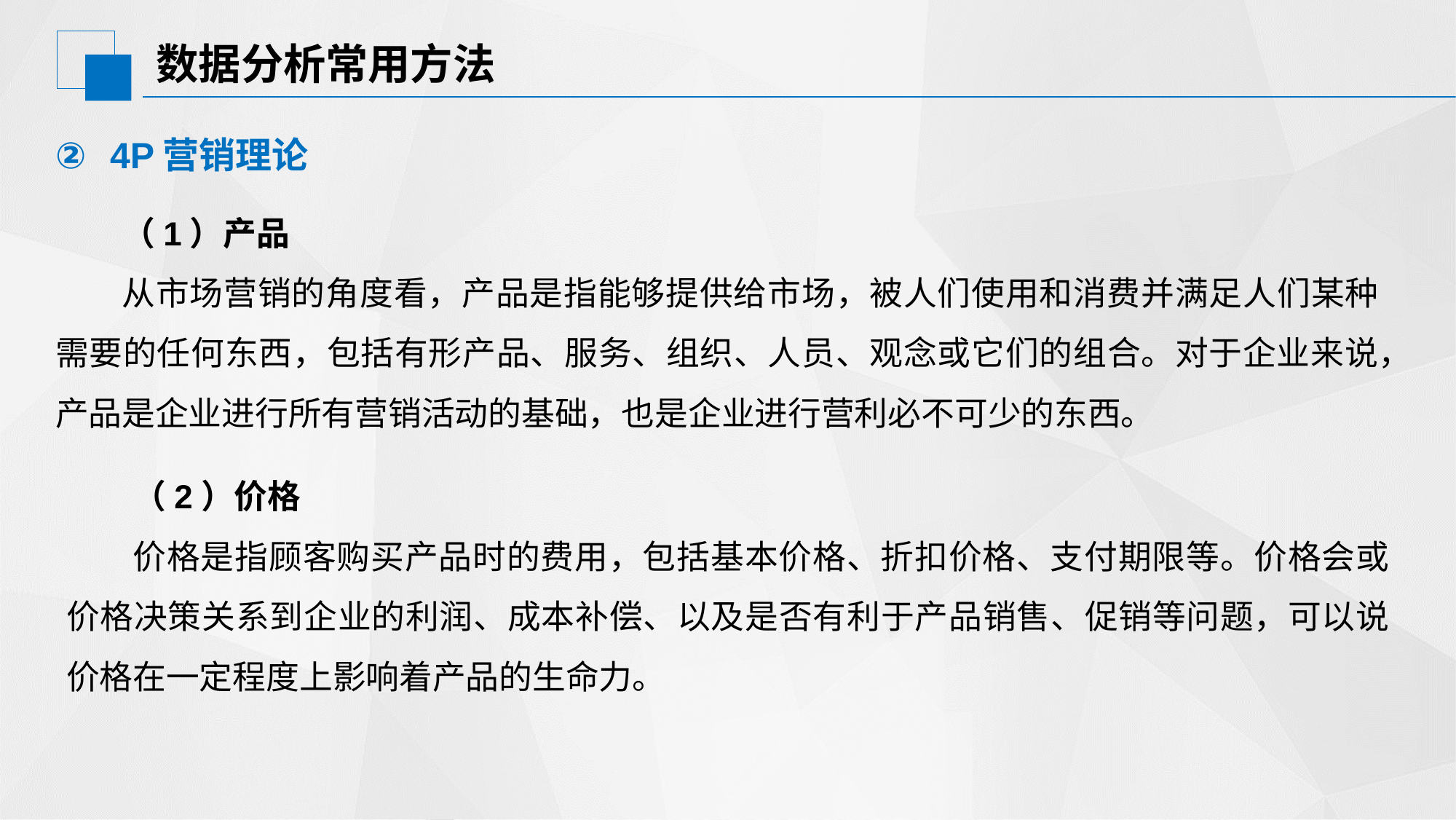

# 数据分析常用方法
4P营销理论
（1）产品
从市场营销的角度看，产品是指能够提供给市场，被人们使用和消费并满足人们某种需要的任何东西，包括有形产品、服务、组织、人员、观念或它们的组合。对于企业来说，产品是企业进行所有营销活动的基础，也是企业进行营利必不可少的东西。
（2）价格
价格是指顾客购买产品时的费用，包括基本价格、折扣价格、支付期限等。价格会或价格决策关系到企业的利润、成本补偿、以及是否有利于产品销售、促销等问题，可以说价格在一定程度上影响着产品的生命力。